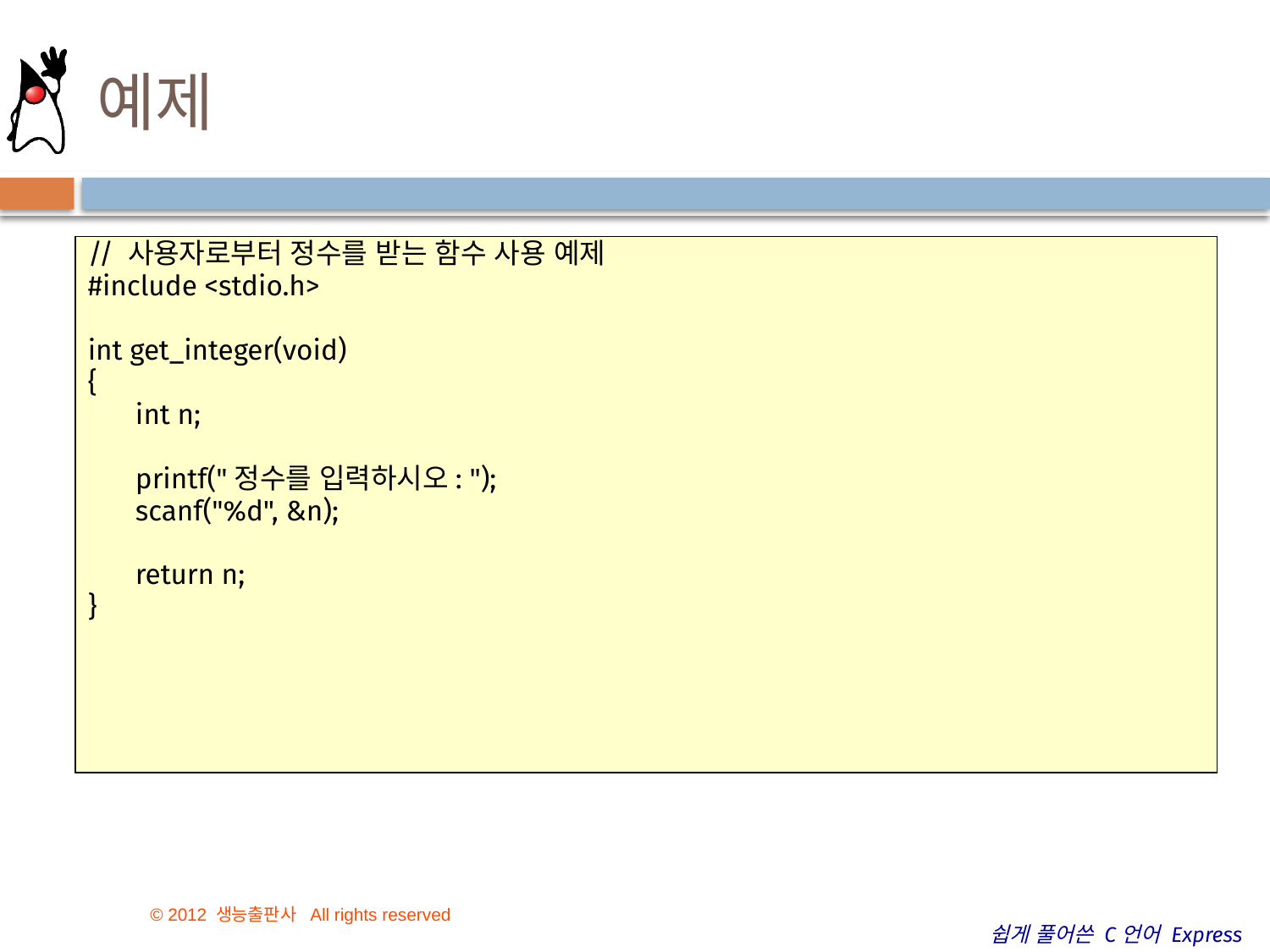

# 예제
// 사용자로부터 정수를 받는 함수 사용 예제
#include <stdio.h>

int get_integer(void)
{
	int n;

	printf("정수를 입력하시오: ");
	scanf("%d", &n);

	return n;
}